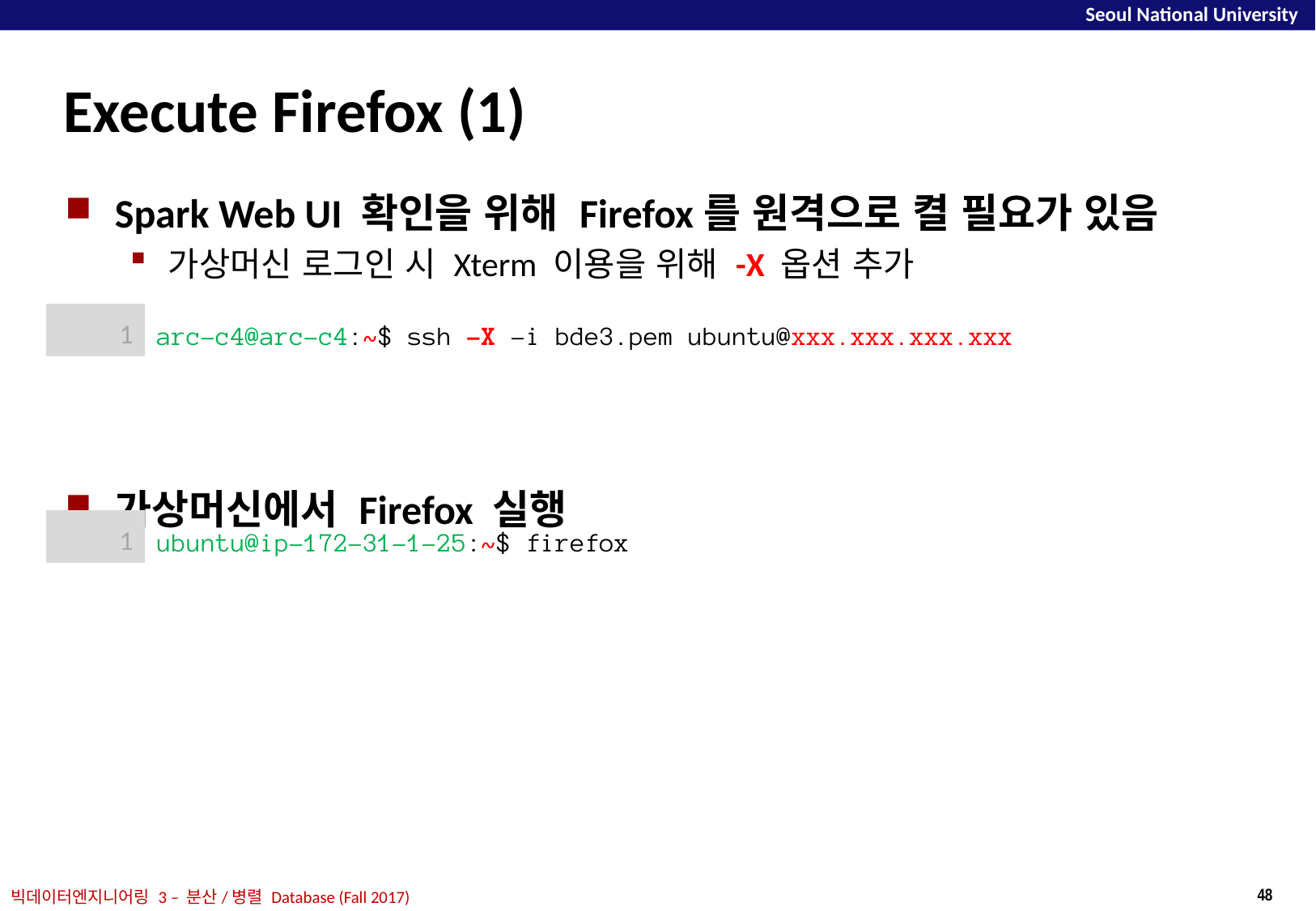

# Execute Firefox (1)
Spark Web UI 확인을 위해 Firefox를 원격으로 켤 필요가 있음
가상머신 로그인 시 Xterm 이용을 위해 -X 옵션 추가

가상머신에서 Firefox 실행
| 1 | arc-c4@arc-c4:~$ ssh -X –i bde3.pem ubuntu@xxx.xxx.xxx.xxx |
| --- | --- |
| 1 | ubuntu@ip-172-31-1-25:~$ firefox |
| --- | --- |